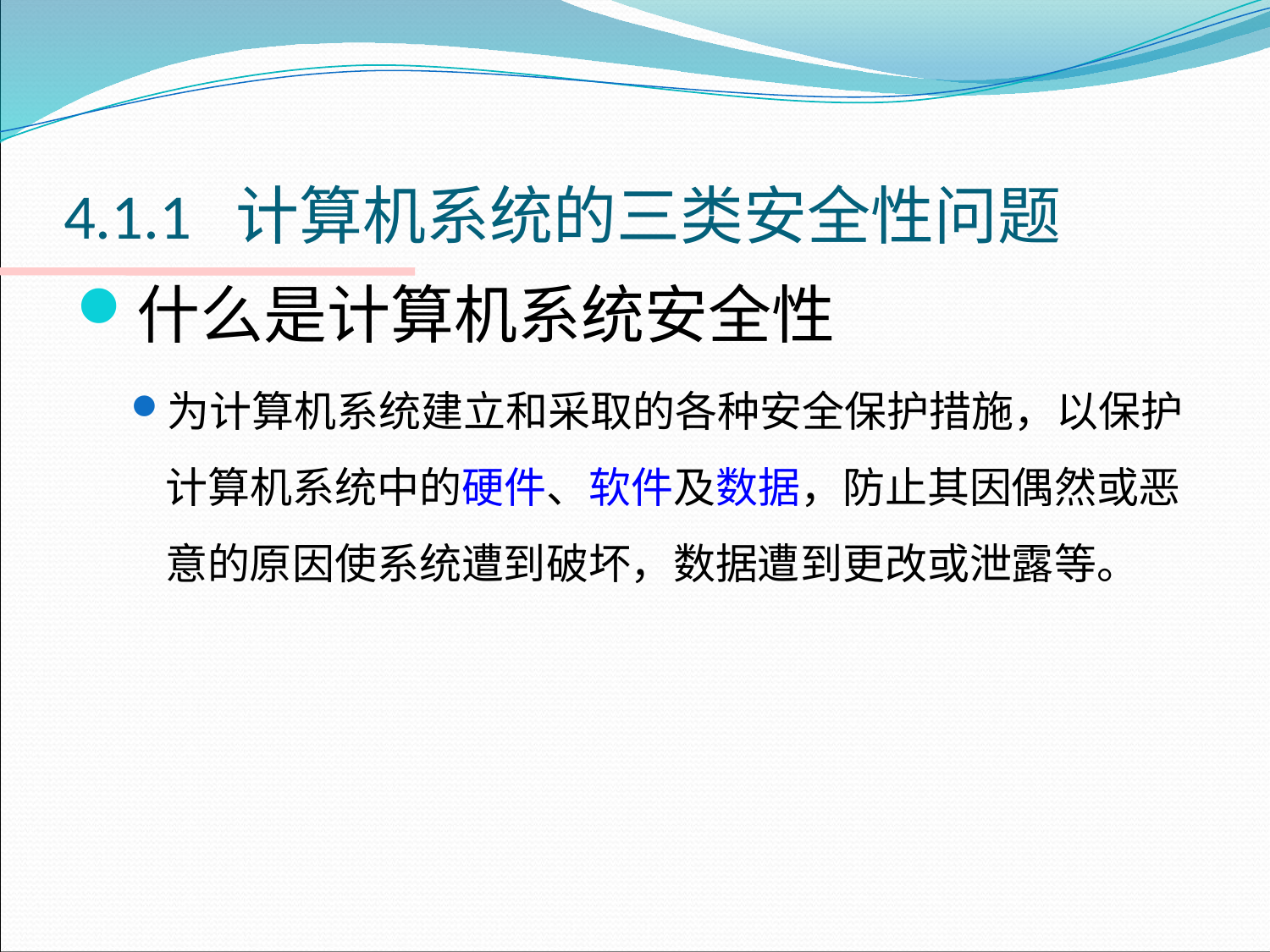

# 4.1.1  计算机系统的三类安全性问题
什么是计算机系统安全性
为计算机系统建立和采取的各种安全保护措施，以保护计算机系统中的硬件、软件及数据，防止其因偶然或恶意的原因使系统遭到破坏，数据遭到更改或泄露等。

418